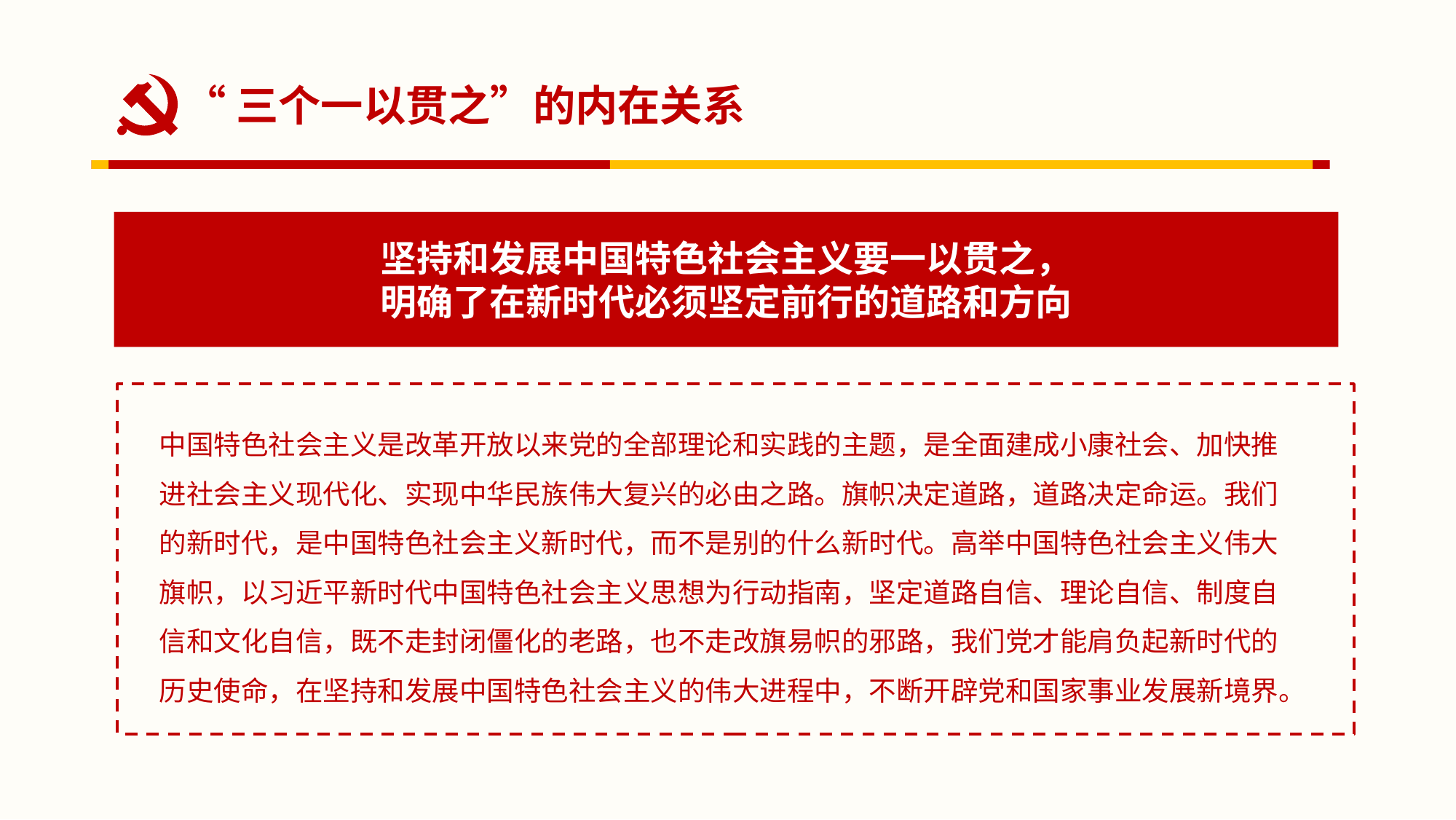

“三个一以贯之”的内在关系

坚持和发展中国特色社会主义要一以贯之，
明确了在新时代必须坚定前行的道路和方向
中国特色社会主义是改革开放以来党的全部理论和实践的主题，是全面建成小康社会、加快推进社会主义现代化、实现中华民族伟大复兴的必由之路。旗帜决定道路，道路决定命运。我们的新时代，是中国特色社会主义新时代，而不是别的什么新时代。高举中国特色社会主义伟大旗帜，以习近平新时代中国特色社会主义思想为行动指南，坚定道路自信、理论自信、制度自信和文化自信，既不走封闭僵化的老路，也不走改旗易帜的邪路，我们党才能肩负起新时代的历史使命，在坚持和发展中国特色社会主义的伟大进程中，不断开辟党和国家事业发展新境界。